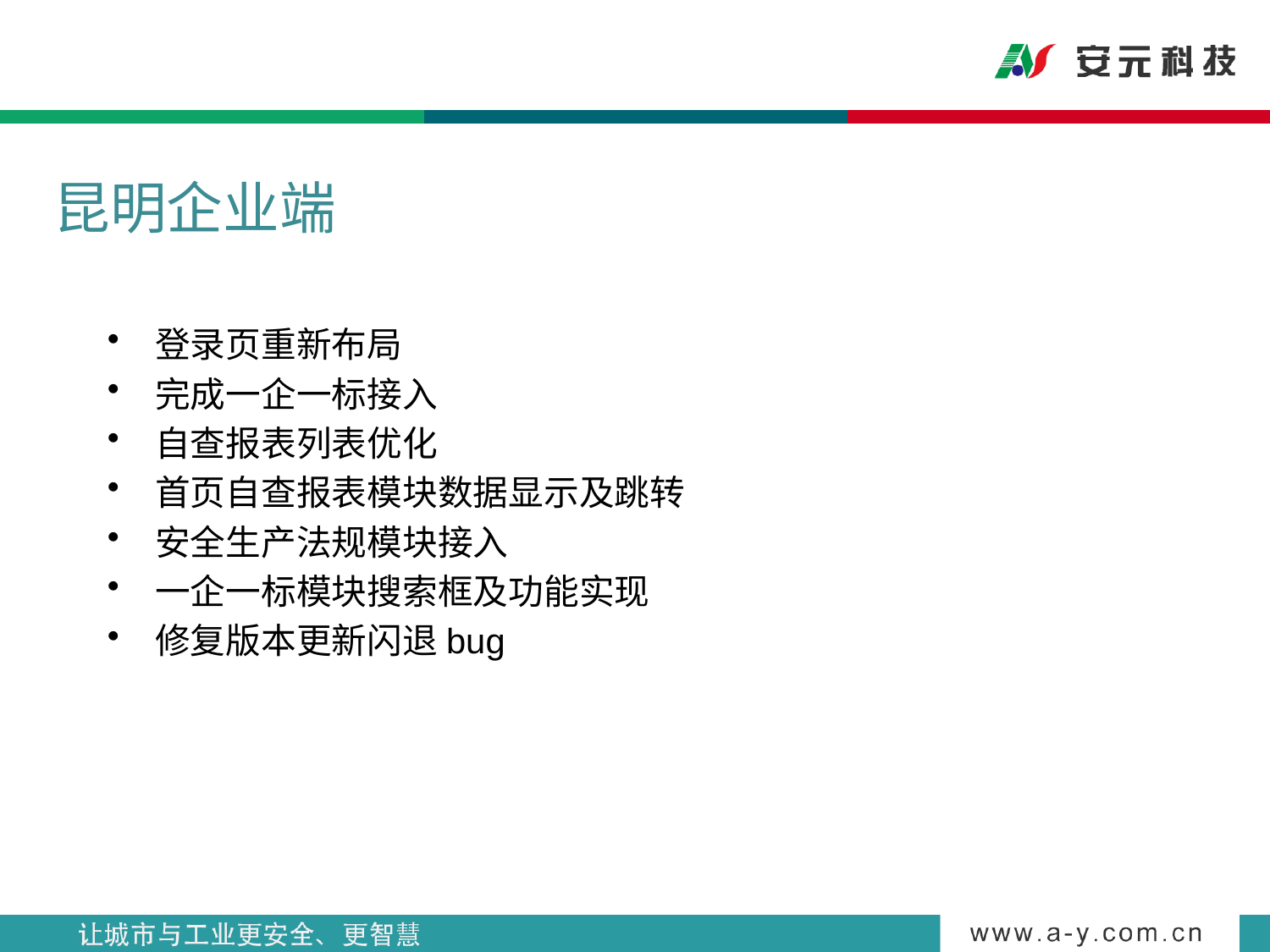

# 昆明企业端
登录页重新布局
完成一企一标接入
自查报表列表优化
首页自查报表模块数据显示及跳转
安全生产法规模块接入
一企一标模块搜索框及功能实现
修复版本更新闪退bug